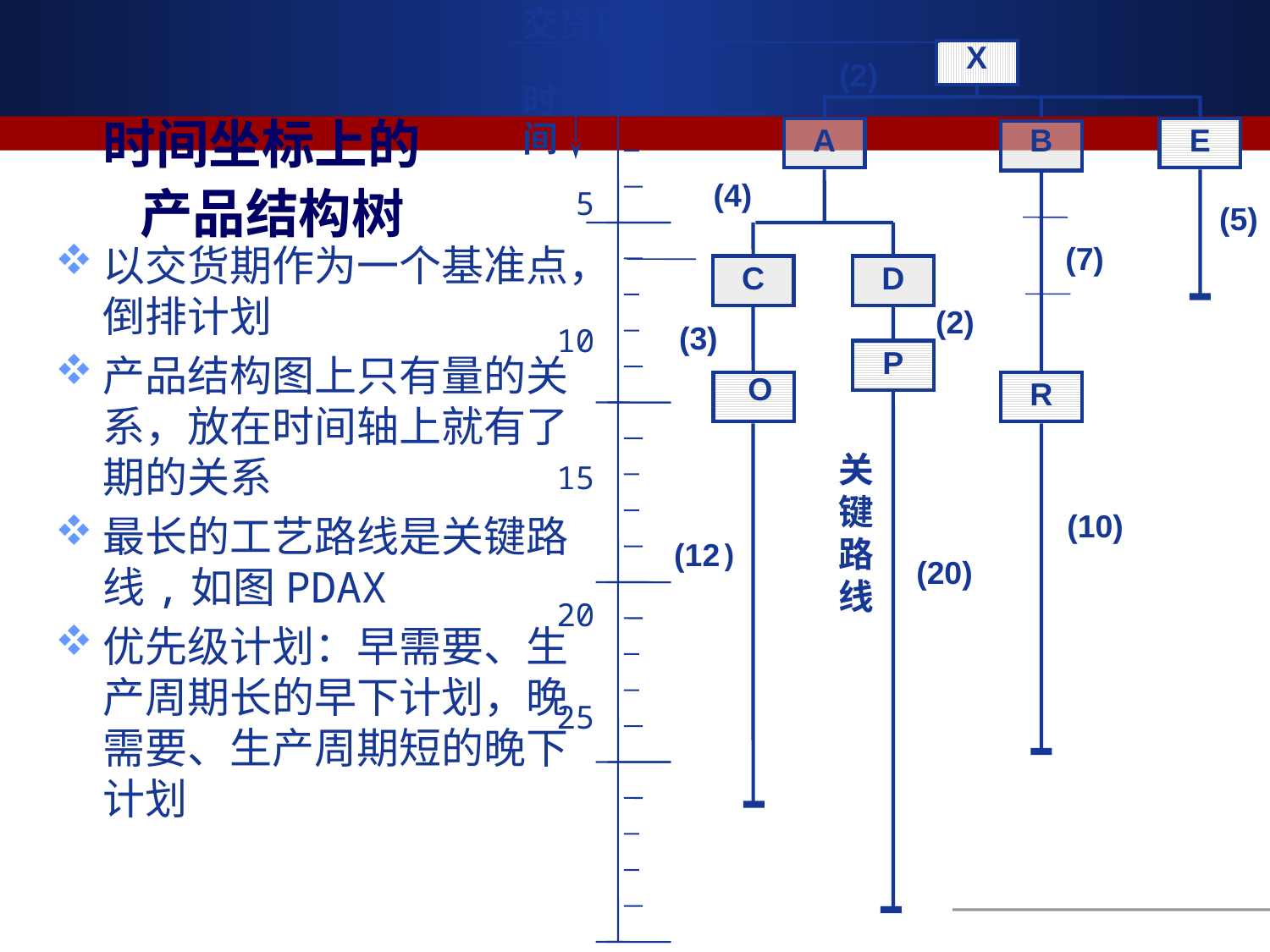

交货日期
X

(2)
时
间

关
键
路
线

时间坐标上的
  产品结构树

A
B

E

(4)

C
D

(5)

 5

10

15

20

25

以交货期作为一个基准点，倒排计划
产品结构图上只有量的关系，放在时间轴上就有了期的关系
最长的工艺路线是关键路线,如图PDAX
优先级计划：早需要、生产周期长的早下计划，晚需要、生产周期短的晚下计划
(7)

(2)

(3)

P
 O

R

(20)

(12)

(10)